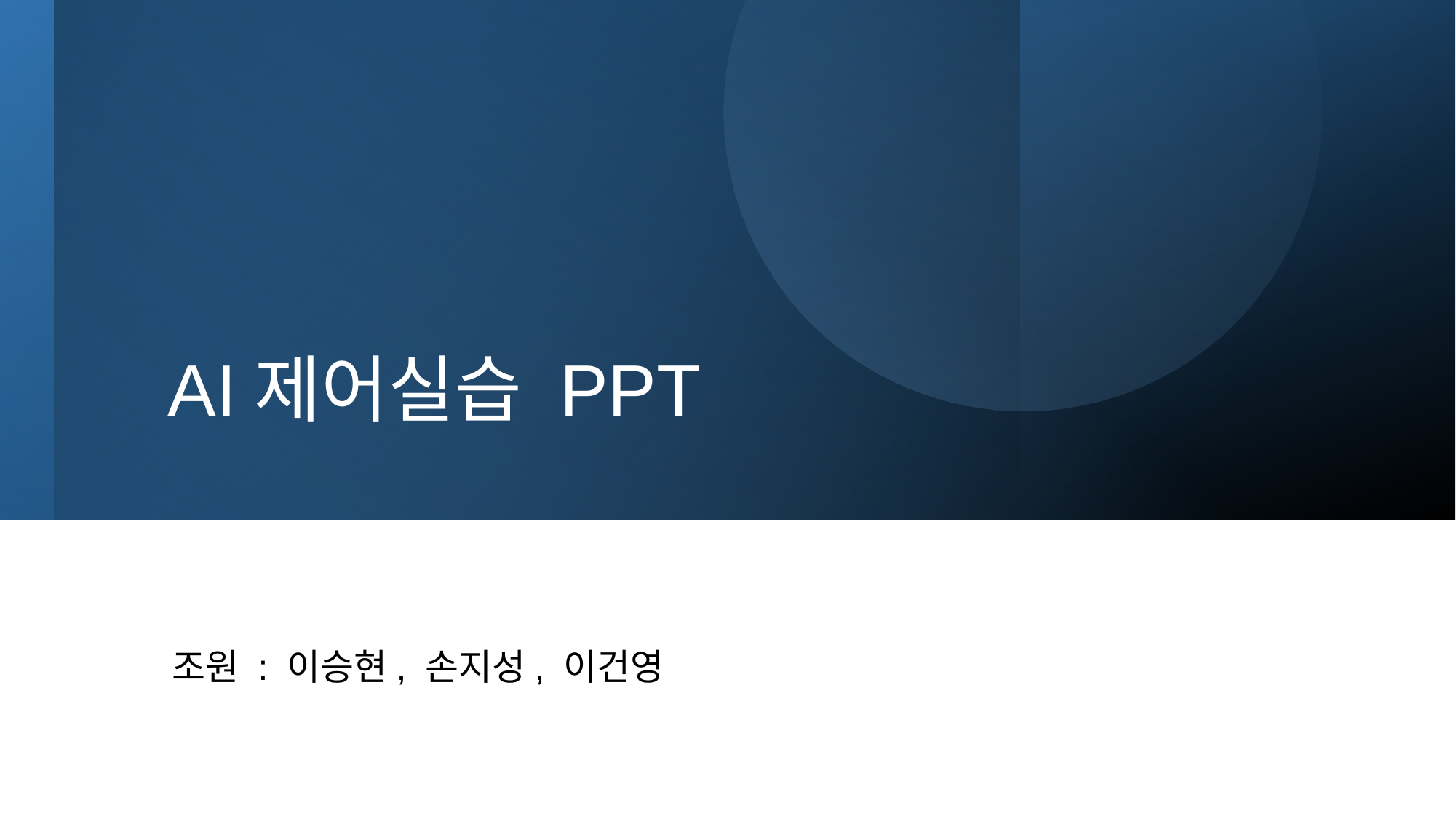

# AI제어실습 PPT
조원 : 이승현, 손지성, 이건영